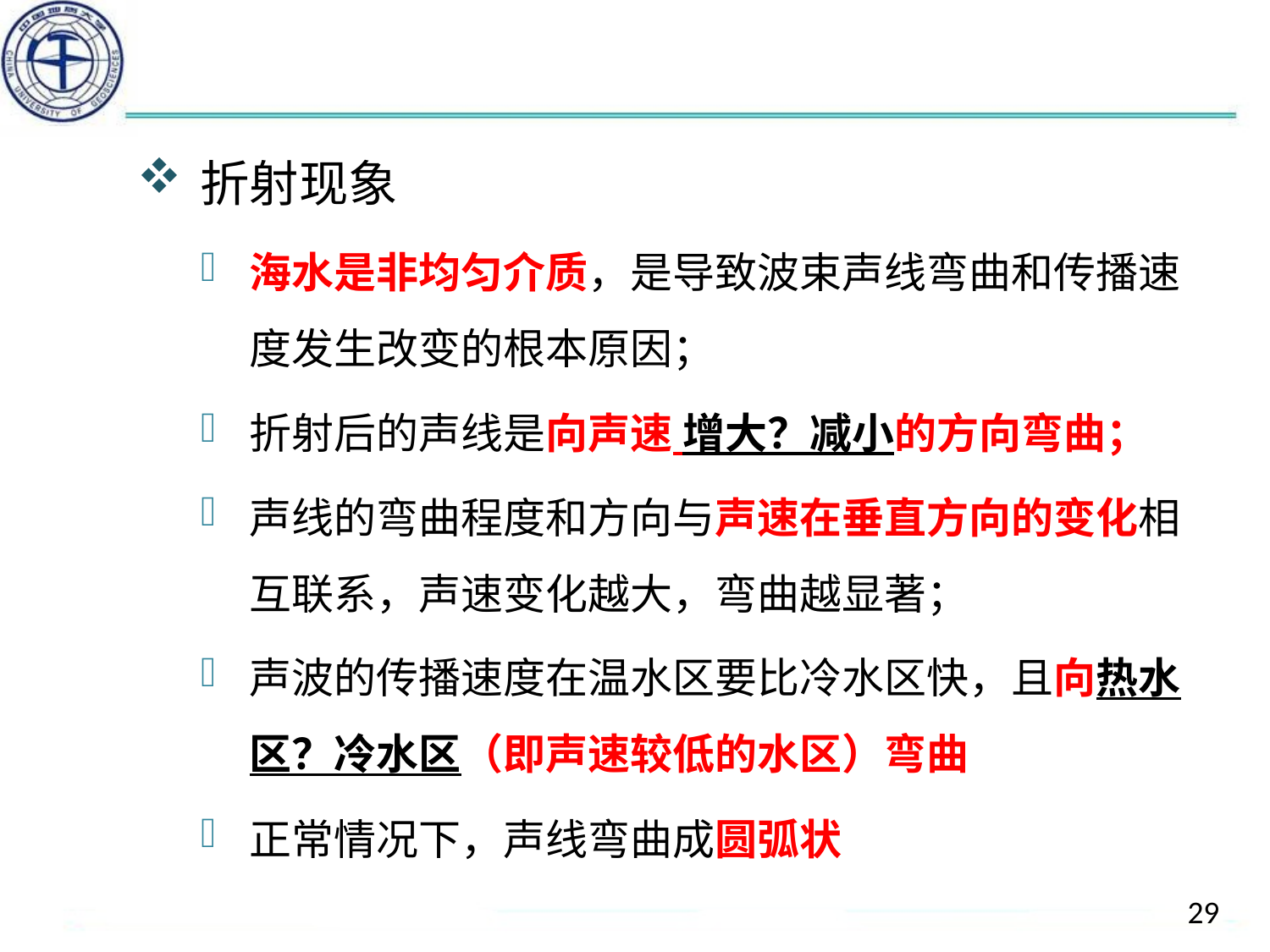

折射现象
海水是非均匀介质，是导致波束声线弯曲和传播速度发生改变的根本原因；
折射后的声线是向声速 增大？减小的方向弯曲；
声线的弯曲程度和方向与声速在垂直方向的变化相互联系，声速变化越大，弯曲越显著；
声波的传播速度在温水区要比冷水区快，且向热水区？冷水区（即声速较低的水区）弯曲
正常情况下，声线弯曲成圆弧状

29